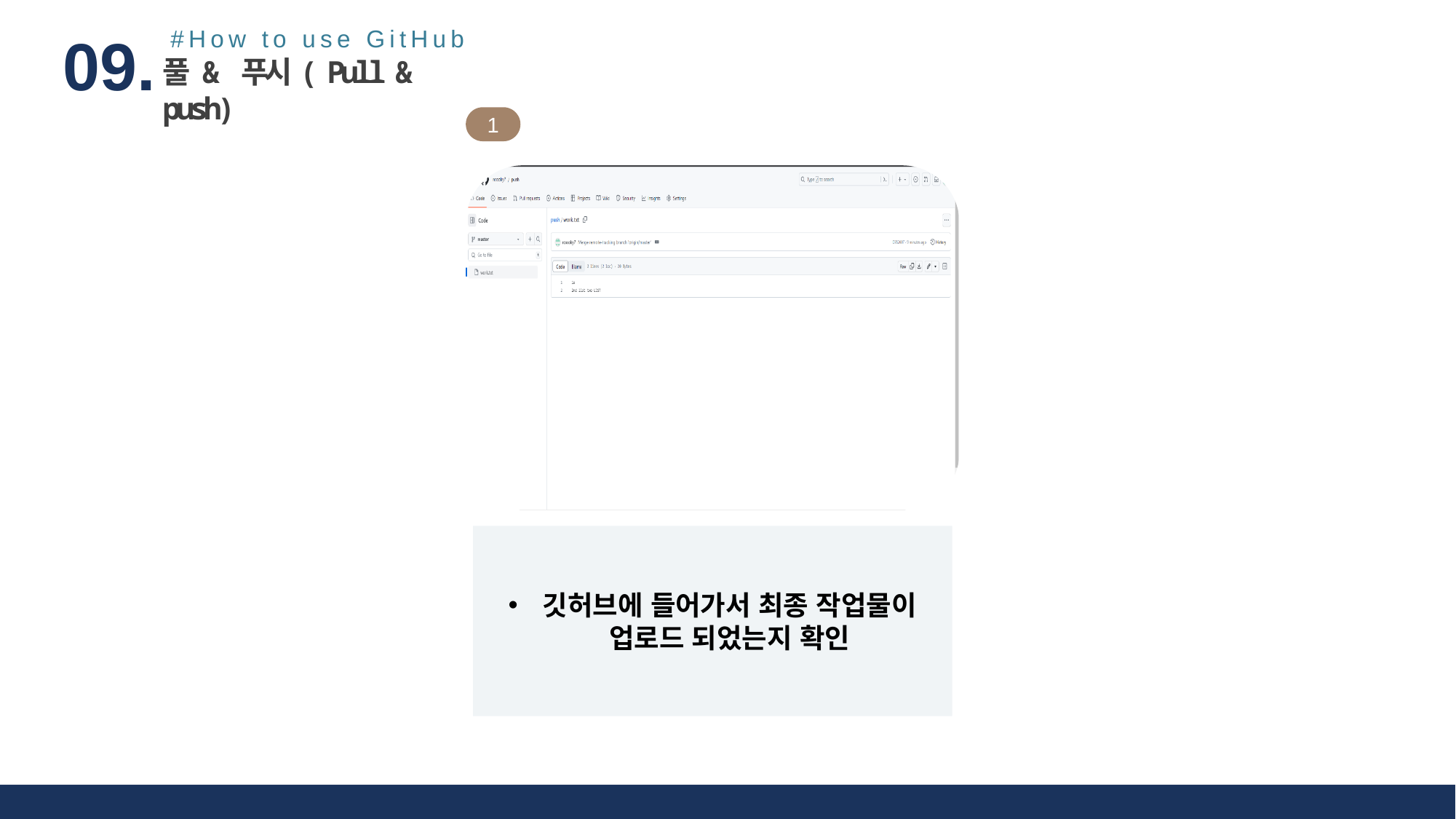

#How to use GitHub
09.
풀 & 푸시( Pull & push)
1

깃허브에 들어가서 최종 작업물이 업로드 되었는지 확인